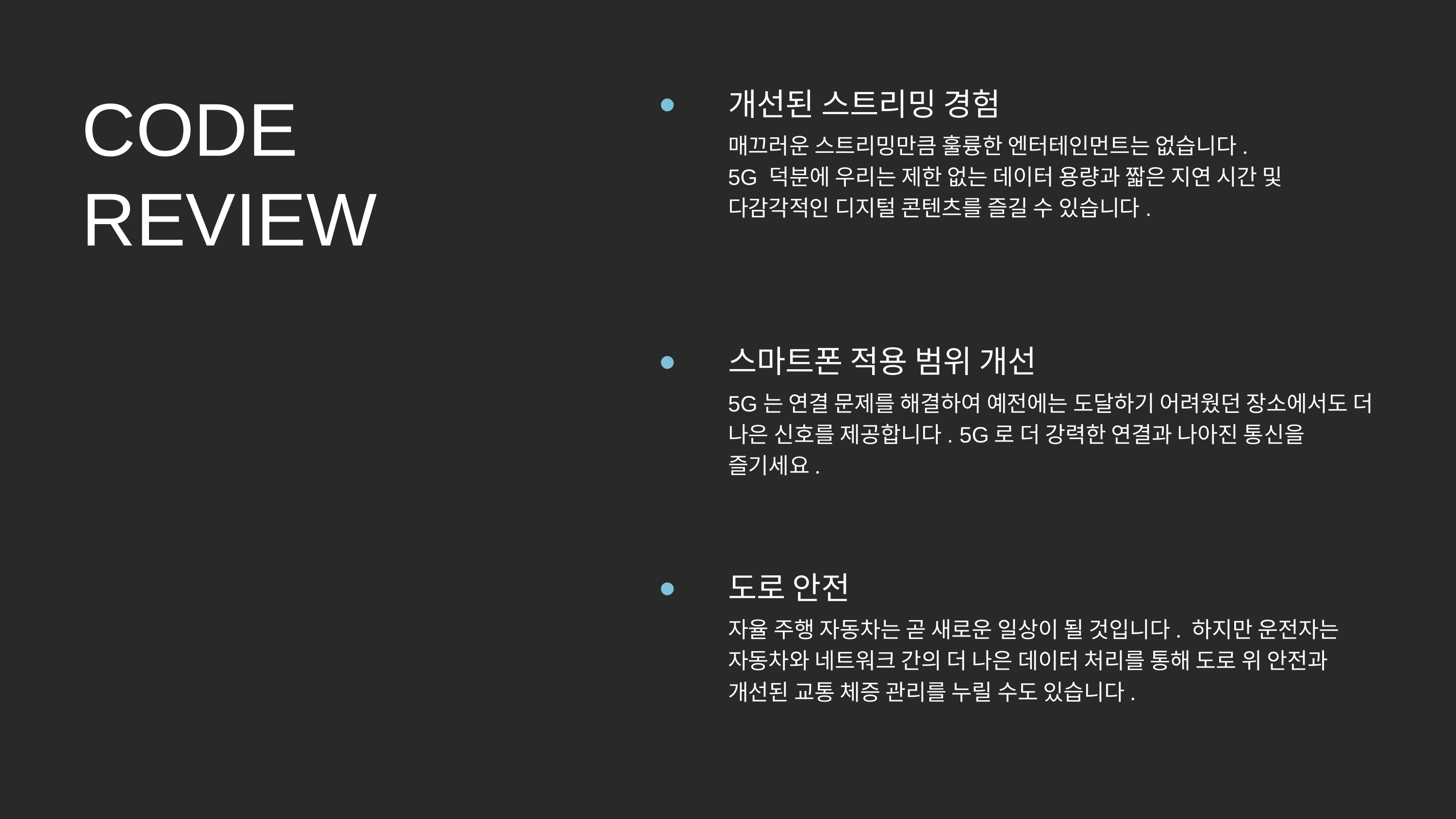

CODE REVIEW

개선된 스트리밍 경험
매끄러운 스트리밍만큼 훌륭한 엔터테인먼트는 없습니다.
5G 덕분에 우리는 제한 없는 데이터 용량과 짧은 지연 시간 및 다감각적인 디지털 콘텐츠를 즐길 수 있습니다.

스마트폰 적용 범위 개선
5G는 연결 문제를 해결하여 예전에는 도달하기 어려웠던 장소에서도 더 나은 신호를 제공합니다. 5G로 더 강력한 연결과 나아진 통신을
즐기세요.

도로 안전
자율 주행 자동차는 곧 새로운 일상이 될 것입니다. 하지만 운전자는 자동차와 네트워크 간의 더 나은 데이터 처리를 통해 도로 위 안전과 개선된 교통 체증 관리를 누릴 수도 있습니다.